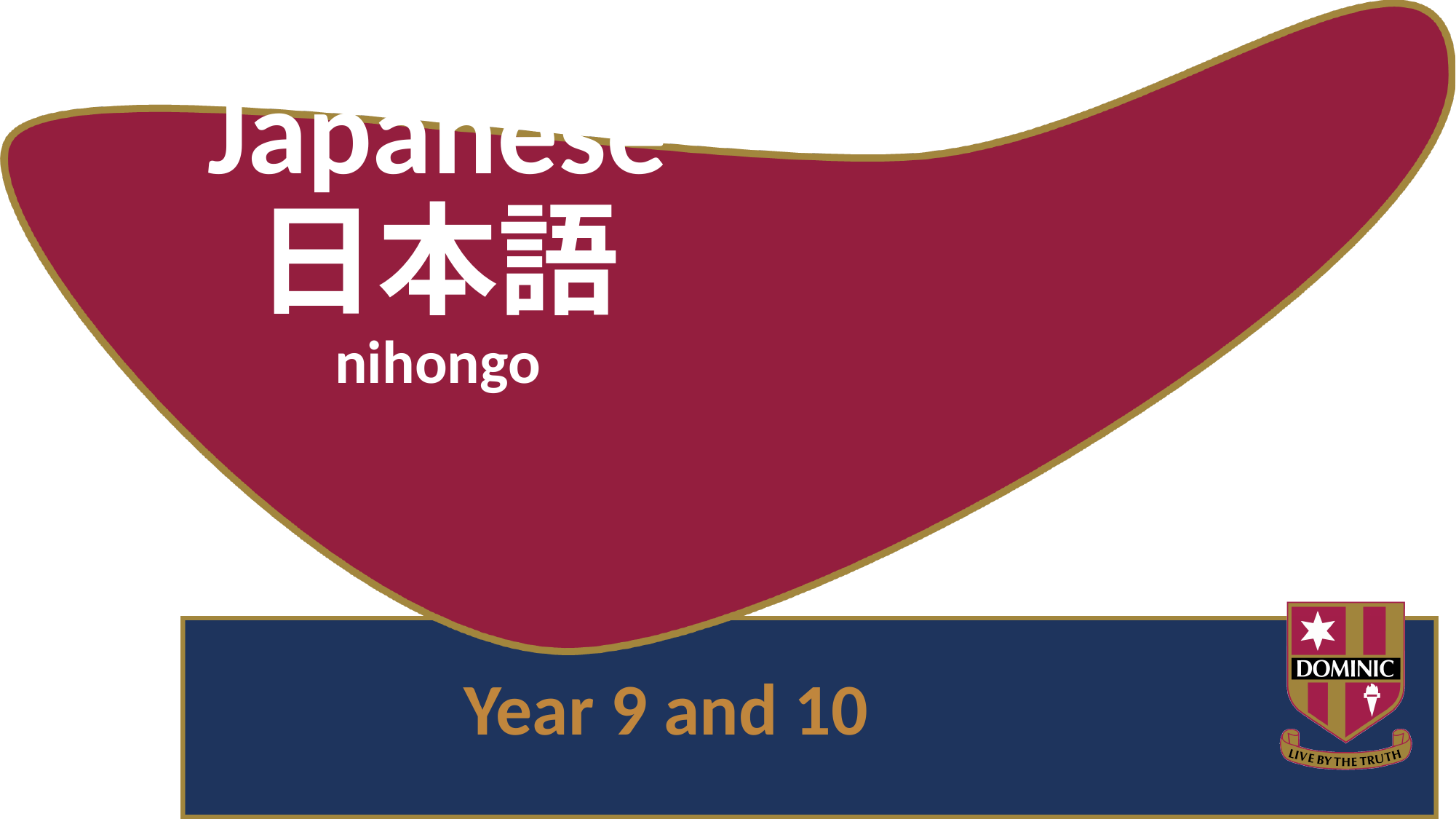

# Japanese 日本語 nihongo
Year 9 and 10